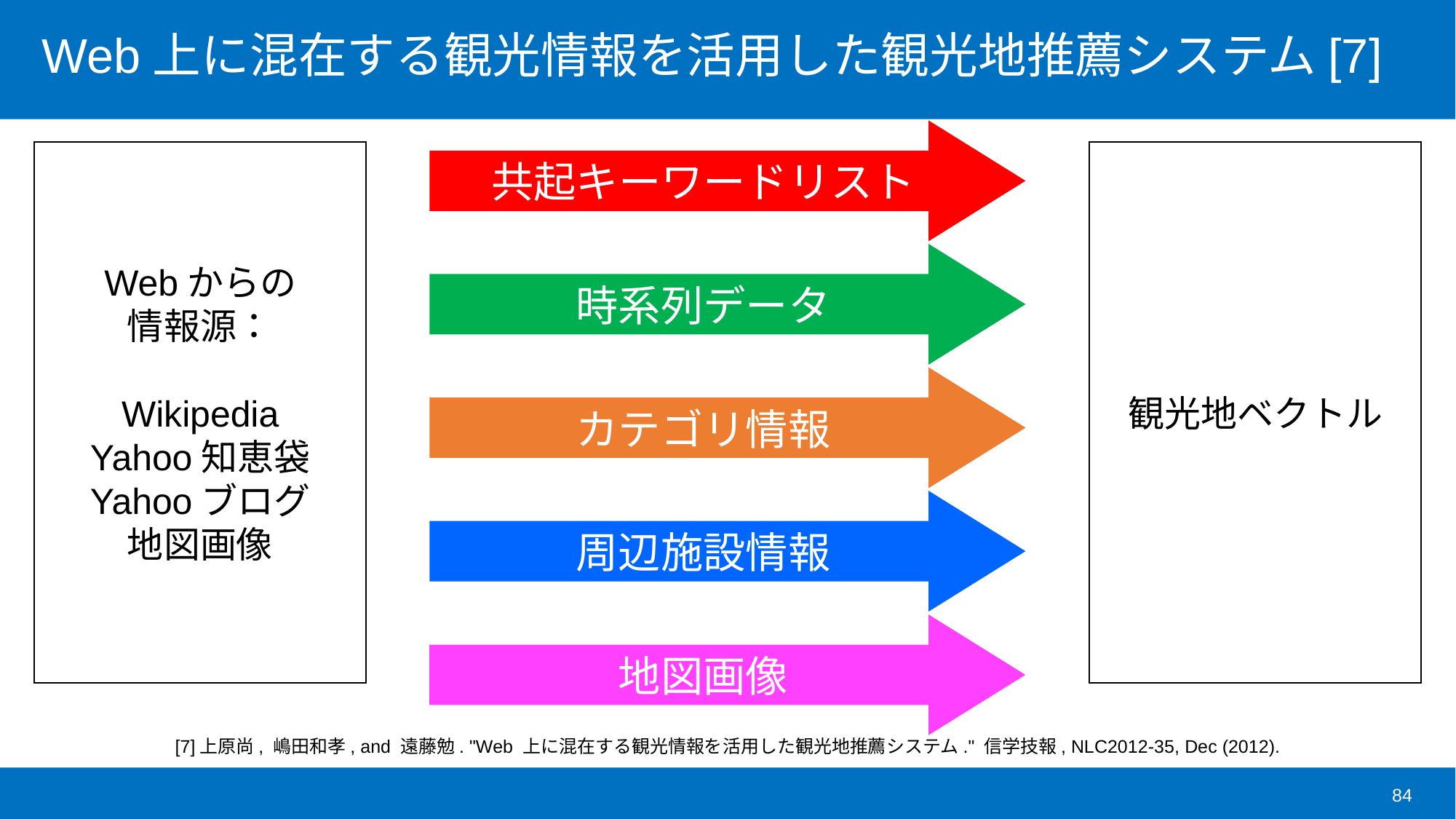

共起キーワードリスト
# Web上に混在する観光情報を活用した観光地推薦システム[7]
時系列データ

カテゴリ情報
観光地ベクトル
Webからの
情報源：

Wikipedia
Yahoo知恵袋
Yahooブログ
地図画像
周辺施設情報
地図画像
[7]上原尚, 嶋田和孝, and 遠藤勉. "Web 上に混在する観光情報を活用した観光地推薦システム." 信学技報, NLC2012-35, Dec (2012).
84